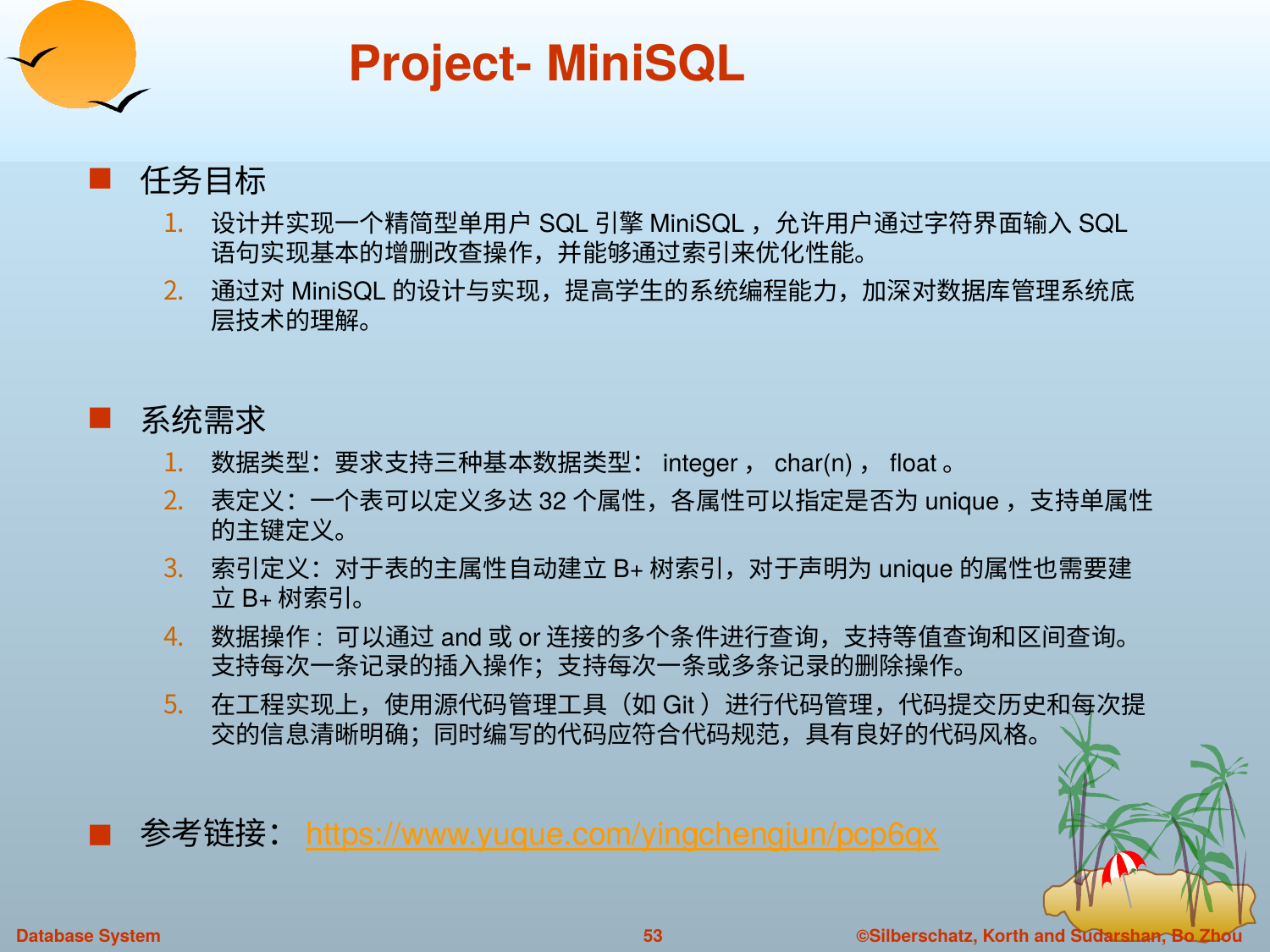

# Project- MiniSQL
任务目标
设计并实现一个精简型单用户SQL引擎MiniSQL，允许用户通过字符界面输入SQL语句实现基本的增删改查操作，并能够通过索引来优化性能。
通过对MiniSQL的设计与实现，提高学生的系统编程能力，加深对数据库管理系统底层技术的理解。

系统需求
数据类型：要求支持三种基本数据类型：integer，char(n)，float。
表定义：一个表可以定义多达32个属性，各属性可以指定是否为unique，支持单属性的主键定义。
索引定义：对于表的主属性自动建立B+树索引，对于声明为unique的属性也需要建立B+树索引。
数据操作: 可以通过and或or连接的多个条件进行查询，支持等值查询和区间查询。支持每次一条记录的插入操作；支持每次一条或多条记录的删除操作。
在工程实现上，使用源代码管理工具（如Git）进行代码管理，代码提交历史和每次提交的信息清晰明确；同时编写的代码应符合代码规范，具有良好的代码风格。

参考链接：https://www.yuque.com/yingchengjun/pcp6qx